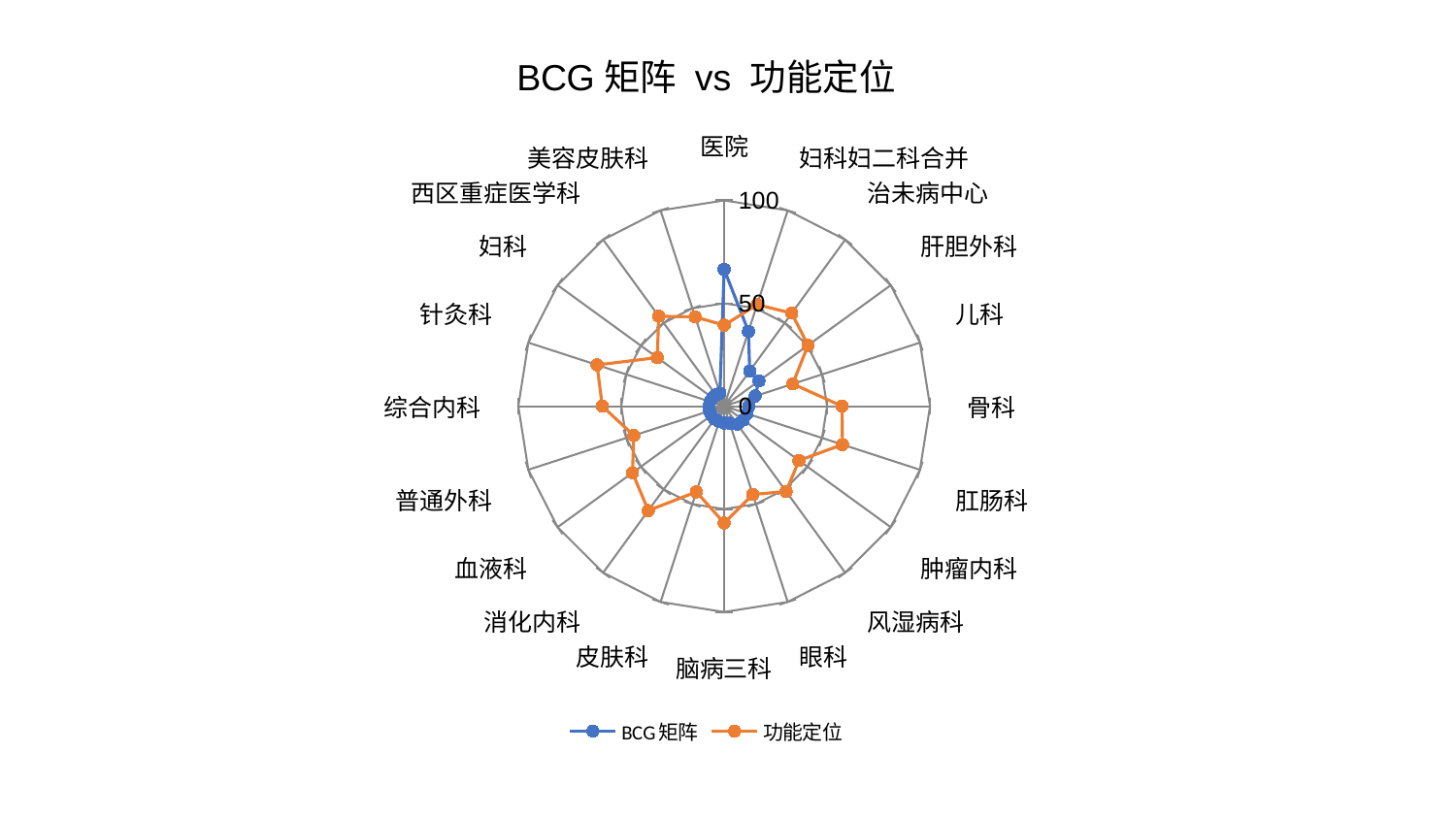

### Chart: BCG矩阵 vs 功能定位

| Category | BCG矩阵 | 功能定位 |
|---|---|---|
| 医院 | 66.49348493402505 | 39.35310415368515 |
| 妇科妇二科合并 | 38.200443941197506 | 51.88932134224251 |
| 治未病中心 | 21.138740432320134 | 55.860591693268944 |
| 肝胆外科 | 20.862700077844217 | 50.36833883882086 |
| 儿科 | 15.838176269085658 | 35.01203066288063 |
| 骨科 | 12.08023704390662 | 57.32039556003155 |
| 肛肠科 | 11.743057056822526 | 60.41752204953606 |
| 肿瘤内科 | 11.453164592058076 | 44.918632118308494 |
| 风湿病科 | 10.869606747964454 | 51.22120685890077 |
| 眼科 | 8.778440667259513 | 45.11806155110549 |
| 脑病三科 | 8.15114041728563 | 56.8032245192732 |
| 皮肤科 | 7.845070514401632 | 43.777027557674685 |
| 消化内科 | 7.750541548760951 | 62.688655338586535 |
| 血液科 | 7.632398493486481 | 55.04926215388669 |
| 普通外科 | 7.437758588095189 | 46.14825295618241 |
| 综合内科 | 7.413337503231625 | 59.19155032864072 |
| 针灸科 | 7.1546519370196915 | 64.90349573040584 |
| 妇科 | 6.8743936036629405 | 40.1871541180484 |
| 西区重症医学科 | 6.782104690408264 | 54.04603675498027 |
| 美容皮肤科 | 6.645784571445547 | 45.63375235278816 |
77